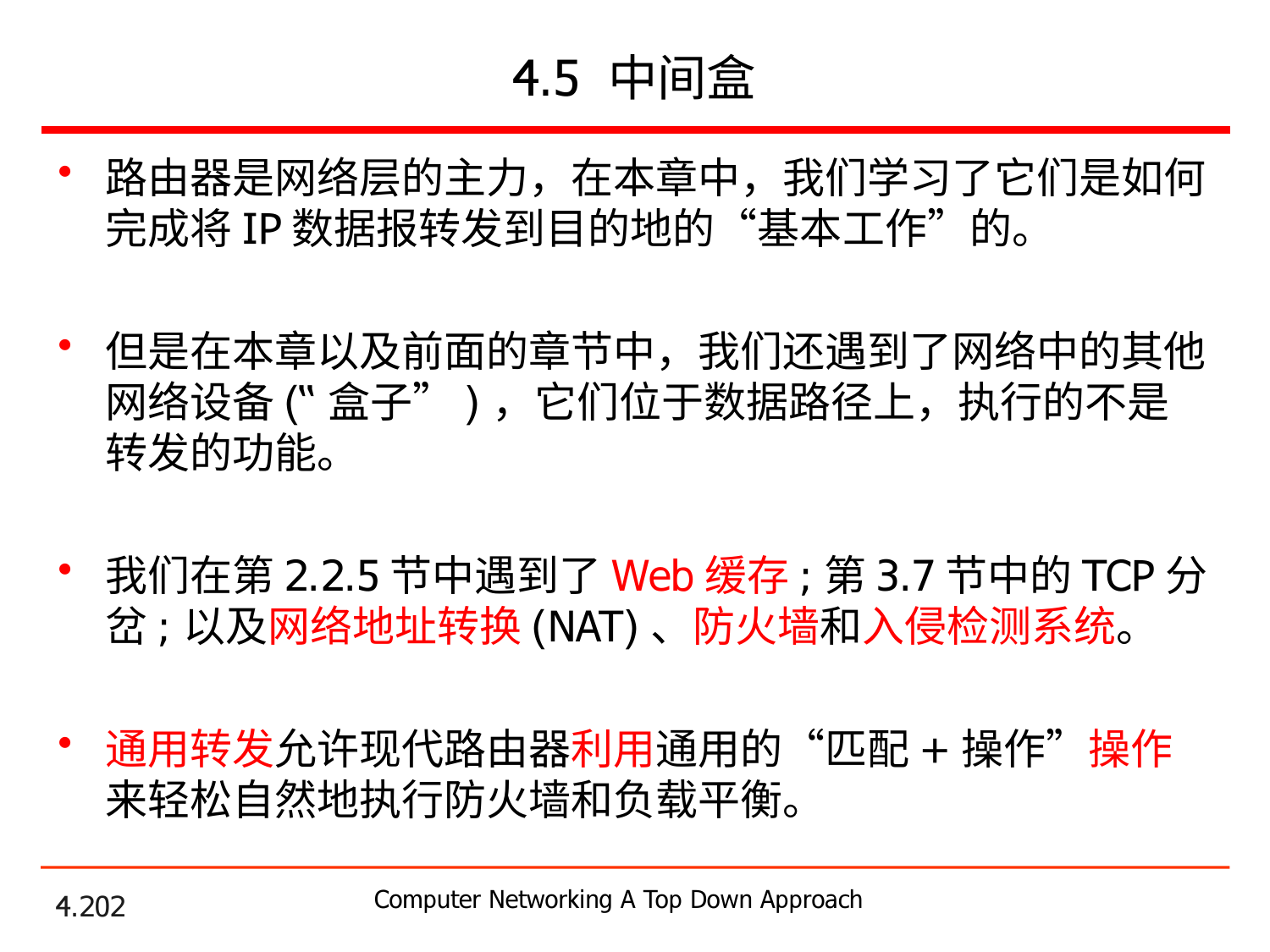

# 4.5 中间盒
路由器是网络层的主力，在本章中，我们学习了它们是如何完成将IP数据报转发到目的地的“基本工作”的。

但是在本章以及前面的章节中，我们还遇到了网络中的其他网络设备(“盒子”)，它们位于数据路径上，执行的不是转发的功能。

我们在第2.2.5节中遇到了Web缓存;第3.7节中的TCP分岔;以及网络地址转换(NAT)、防火墙和入侵检测系统。

通用转发允许现代路由器利用通用的“匹配+操作”操作来轻松自然地执行防火墙和负载平衡。